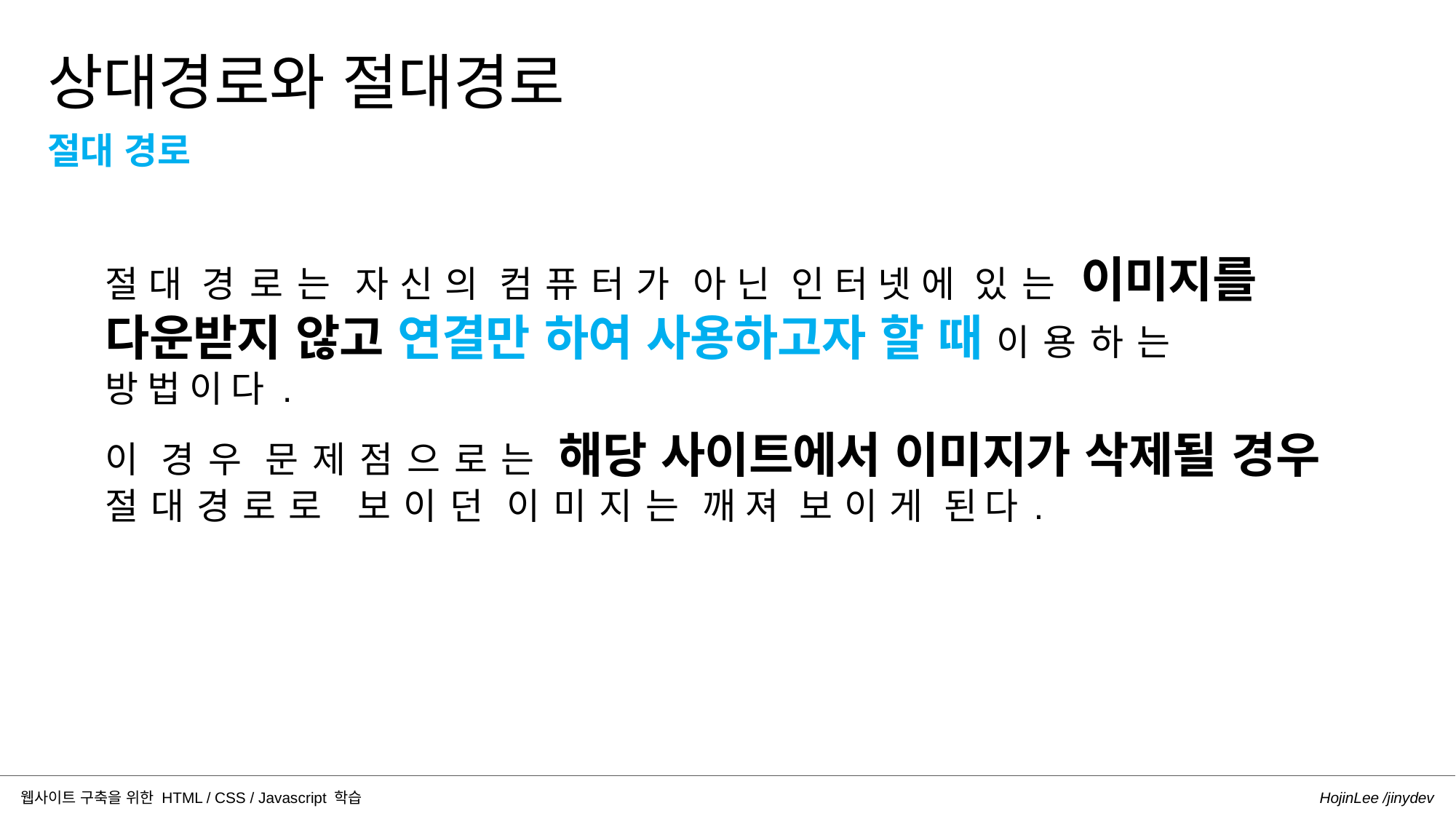

상대경로와 절대경로
절대 경로
절대 경로는 자신의 컴퓨터가 아닌 인터넷에 있는 이미지를 다운받지 않고 연결만 하여 사용하고자 할 때 이용하는 방법이다.
이 경우 문제점으로는 해당 사이트에서 이미지가 삭제될 경우 절대경로로 보이던 이미지는 깨져 보이게 된다.
HojinLee /jinydev
웹사이트 구축을 위한 HTML / CSS / Javascript 학습